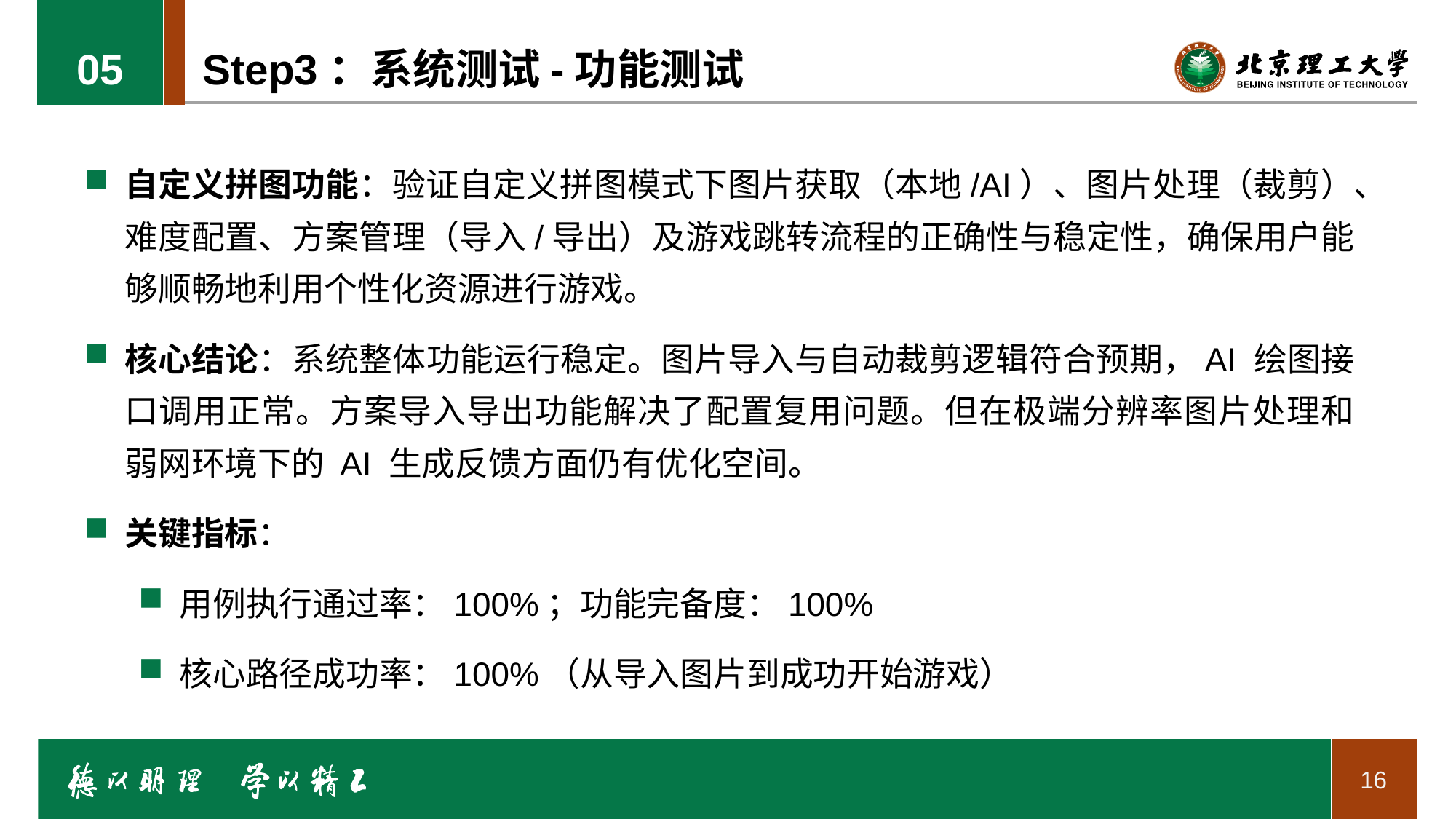

05
# Step3：系统测试-功能测试
自定义拼图功能：验证自定义拼图模式下图片获取（本地/AI）、图片处理（裁剪）、难度配置、方案管理（导入/导出）及游戏跳转流程的正确性与稳定性，确保用户能够顺畅地利用个性化资源进行游戏。
核心结论：系统整体功能运行稳定。图片导入与自动裁剪逻辑符合预期，AI 绘图接口调用正常。方案导入导出功能解决了配置复用问题。但在极端分辨率图片处理和弱网环境下的 AI 生成反馈方面仍有优化空间。
关键指标：
用例执行通过率：100%；功能完备度：100%
核心路径成功率：100%（从导入图片到成功开始游戏）